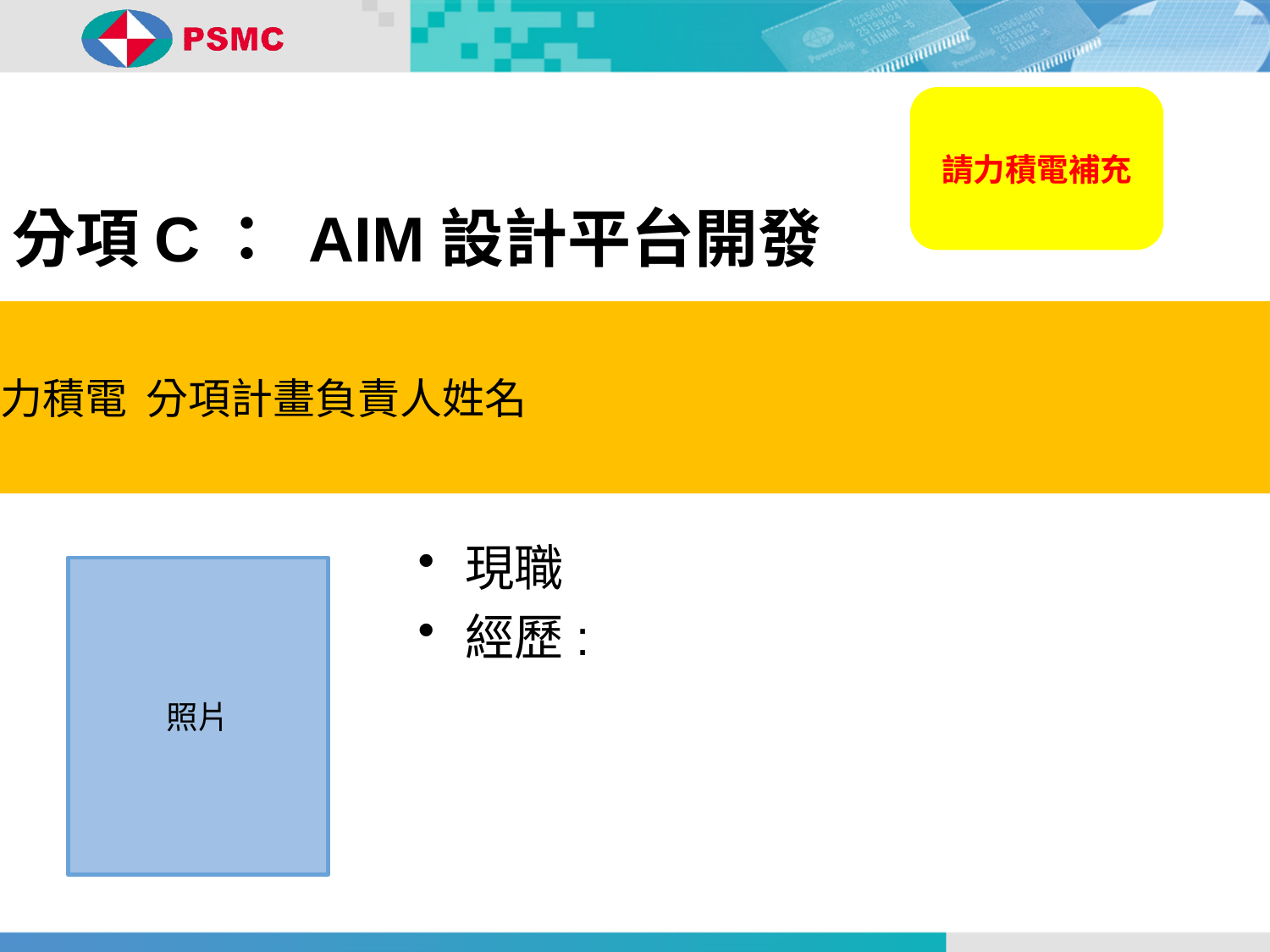

請力積電補充

分項C： AIM設計平台開發
力積電  分項計畫負責人姓名
現職
經歷:

照片